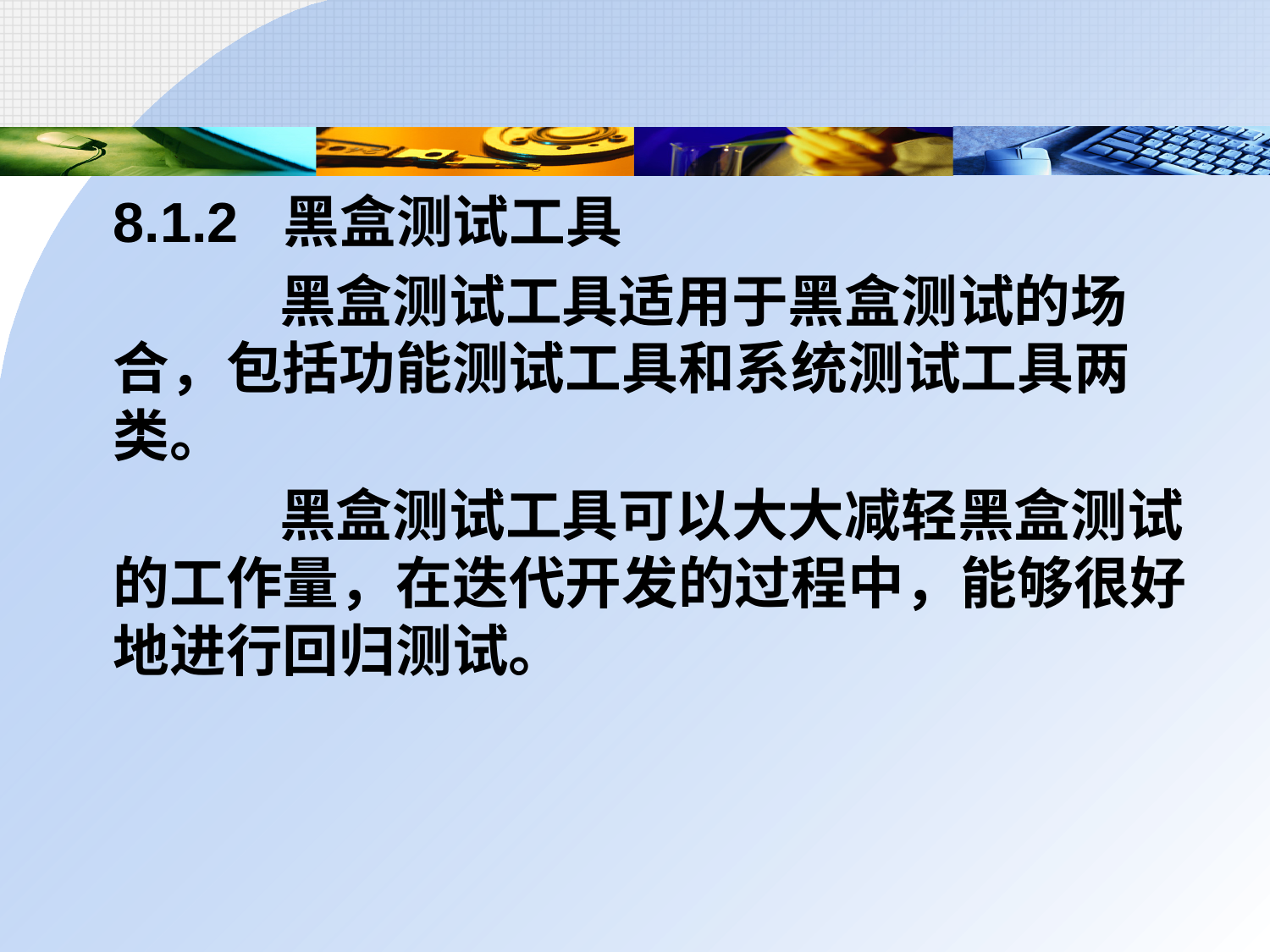

8.1.2  黑盒测试工具
		  黑盒测试工具适用于黑盒测试的场合，包括功能测试工具和系统测试工具两类。
		  黑盒测试工具可以大大减轻黑盒测试的工作量，在迭代开发的过程中，能够很好地进行回归测试。